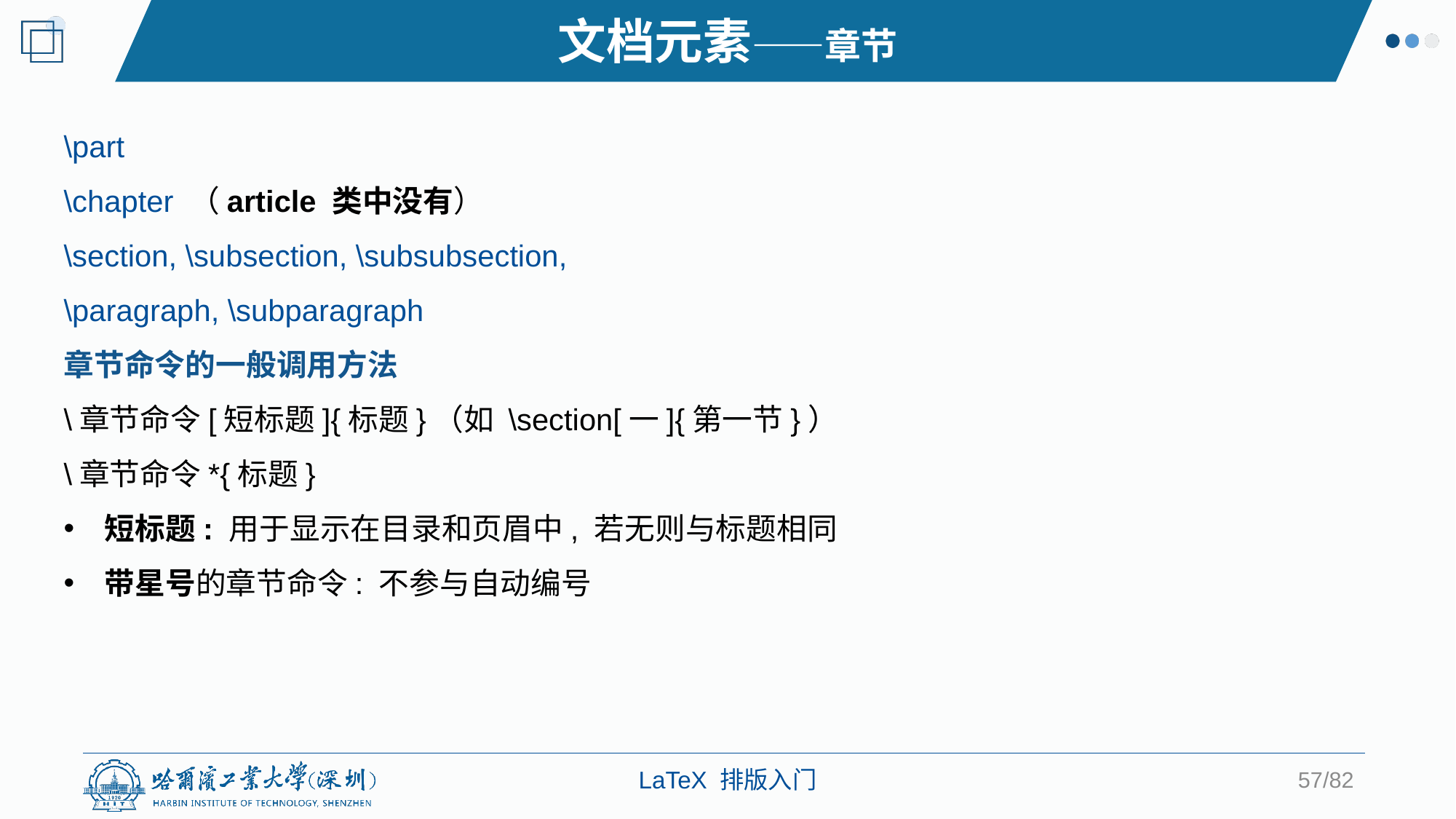

文档元素——章节
\part
\chapter （article 类中没有）
\section, \subsection, \subsubsection,
\paragraph, \subparagraph
章节命令的一般调用方法
\章节命令[短标题]{标题}（如 \section[一]{第一节}）
\章节命令*{标题}
短标题: 用于显示在目录和页眉中, 若无则与标题相同
带星号的章节命令: 不参与自动编号
57/82